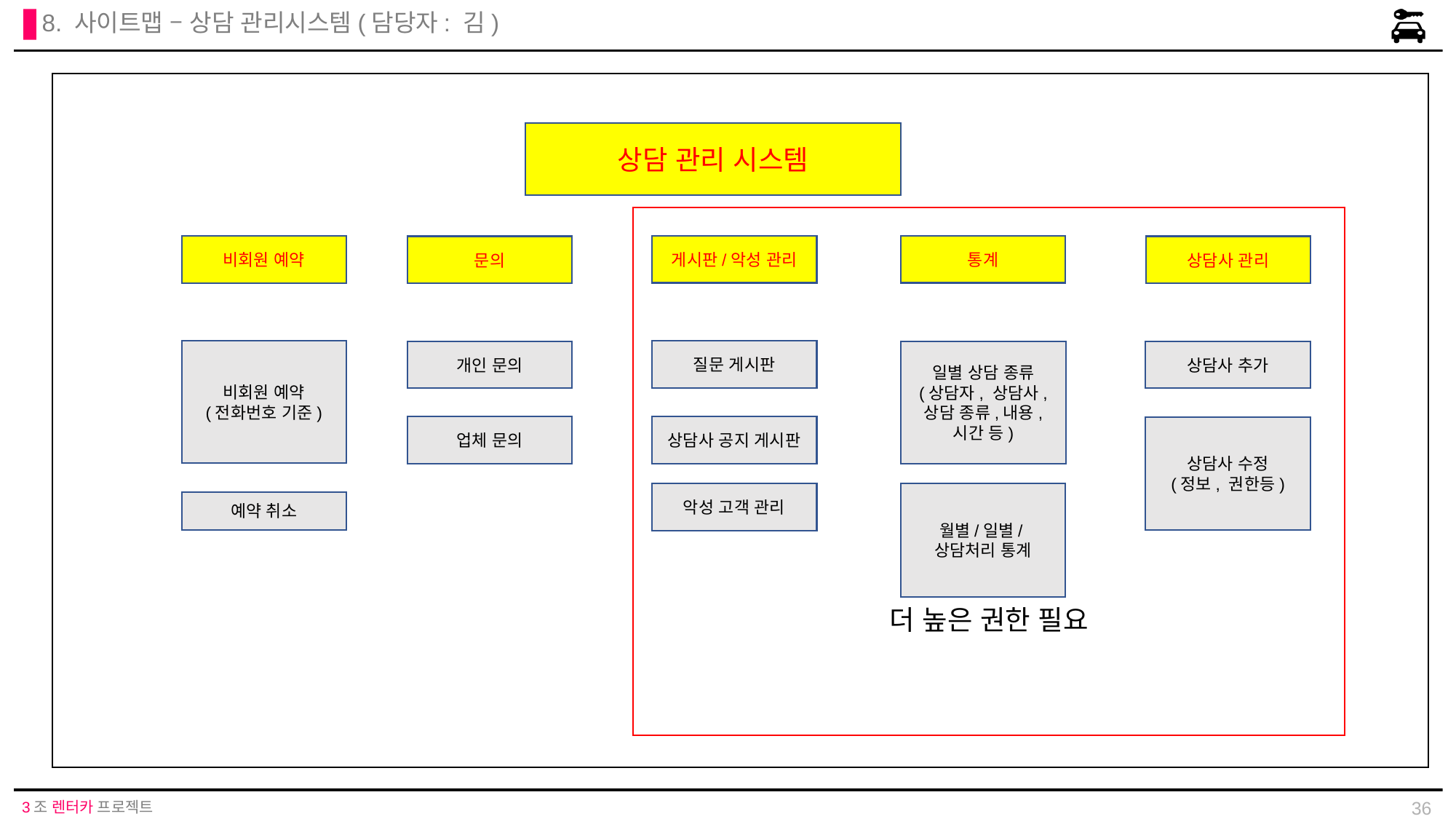

8. 사이트맵 – 상담 관리시스템(담당자: 김)

상담 관리 시스템

더 높은 권한 필요
게시판/악성 관리
통계
비회원 예약
문의
상담사 관리
질문 게시판
비회원 예약
(전화번호 기준)
개인 문의
일별 상담 종류
(상담자, 상담사, 상담 종류,내용, 시간 등)
상담사 추가
업체 문의
상담사 공지 게시판
상담사 수정
(정보, 권한등)
악성 고객 관리
월별/일별/상담처리 통계
예약 취소
36